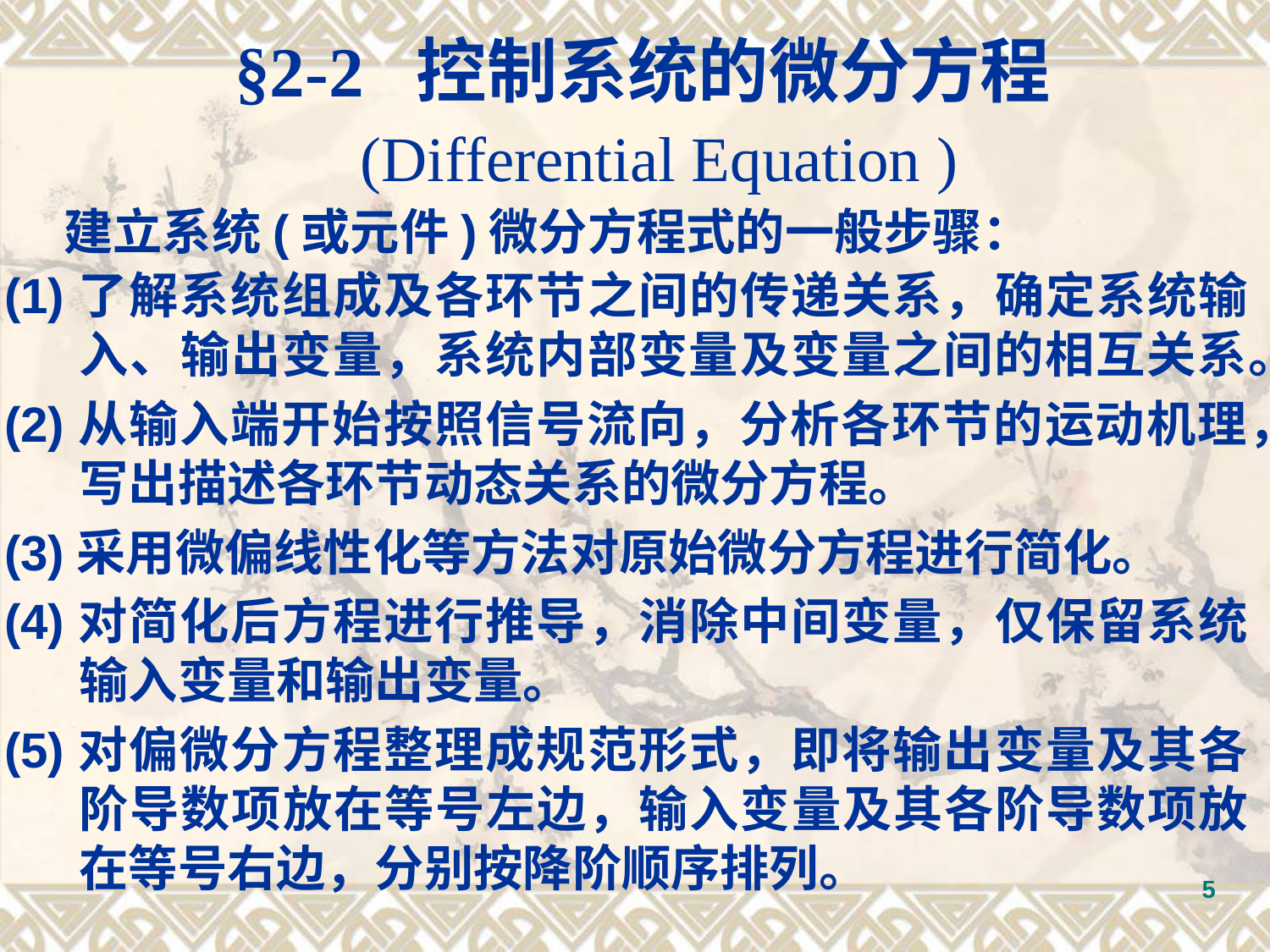

§2-2  控制系统的微分方程
 (Differential Equation )
建立系统(或元件)微分方程式的一般步骤：
(1)了解系统组成及各环节之间的传递关系，确定系统输入、输出变量，系统内部变量及变量之间的相互关系。
(2)从输入端开始按照信号流向，分析各环节的运动机理，写出描述各环节动态关系的微分方程。
(3)采用微偏线性化等方法对原始微分方程进行简化。
(4)对简化后方程进行推导，消除中间变量，仅保留系统输入变量和输出变量。
(5)对偏微分方程整理成规范形式，即将输出变量及其各阶导数项放在等号左边，输入变量及其各阶导数项放在等号右边，分别按降阶顺序排列。
5
5